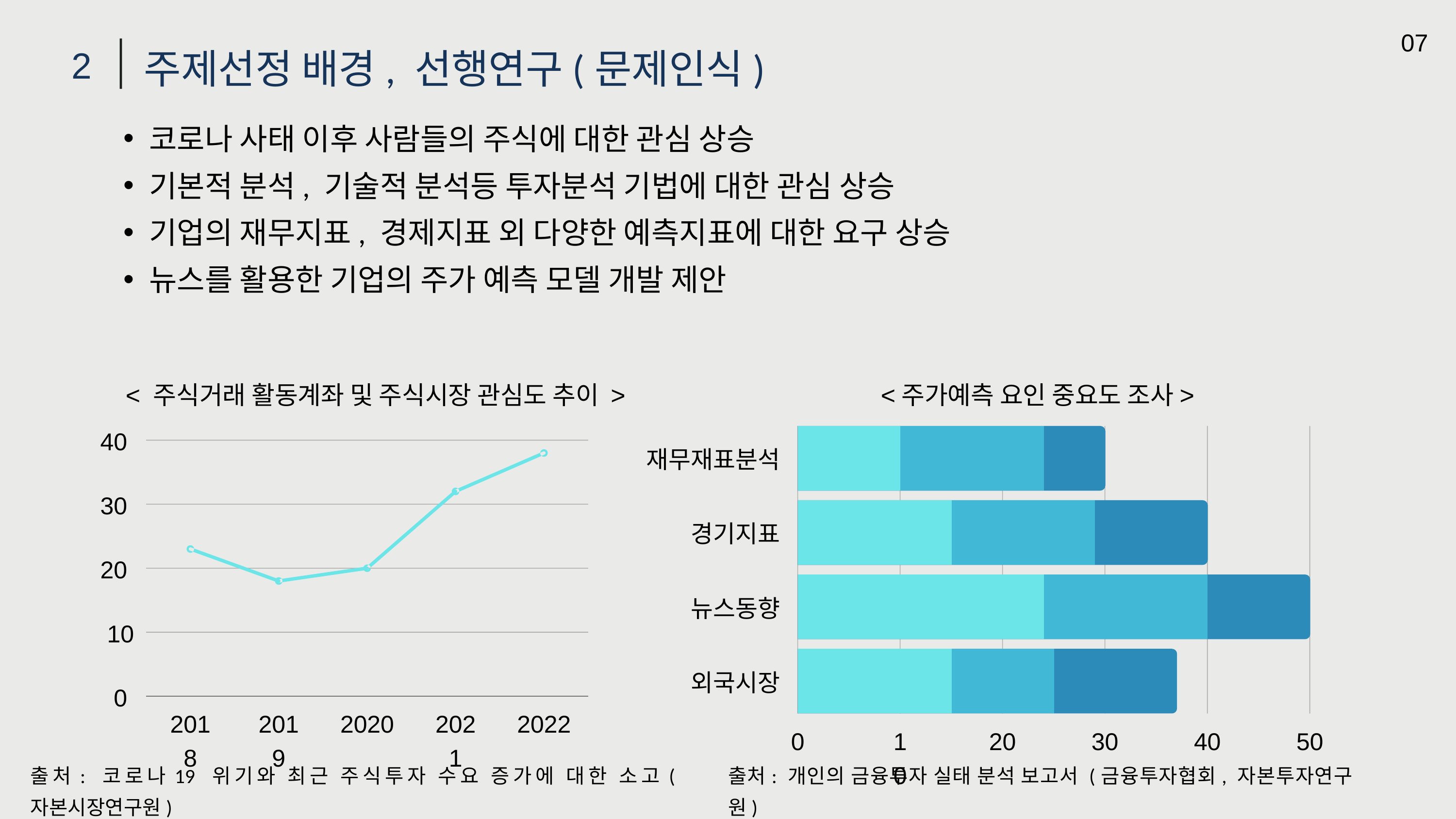

07
주제선정 배경, 선행연구(문제인식)
2

코로나 사태 이후 사람들의 주식에 대한 관심 상승
기본적 분석, 기술적 분석등 투자분석 기법에 대한 관심 상승
기업의 재무지표, 경제지표 외 다양한 예측지표에 대한 요구 상승
뉴스를 활용한 기업의 주가 예측 모델 개발 제안
< 주식거래 활동계좌 및 주식시장 관심도 추이 >
<주가예측 요인 중요도 조사>
40

30
20
10
0
2018
2019
2020
2021
2022

재무재표분석
경기지표
뉴스동향
외국시장
0
10
20
30
40
50
출처: 코로나19 위기와 최근 주식투자 수요 증가에 대한 소고(자본시장연구원)

출처: 개인의 금융투자 실태 분석 보고서 (금융투자협회, 자본투자연구원)